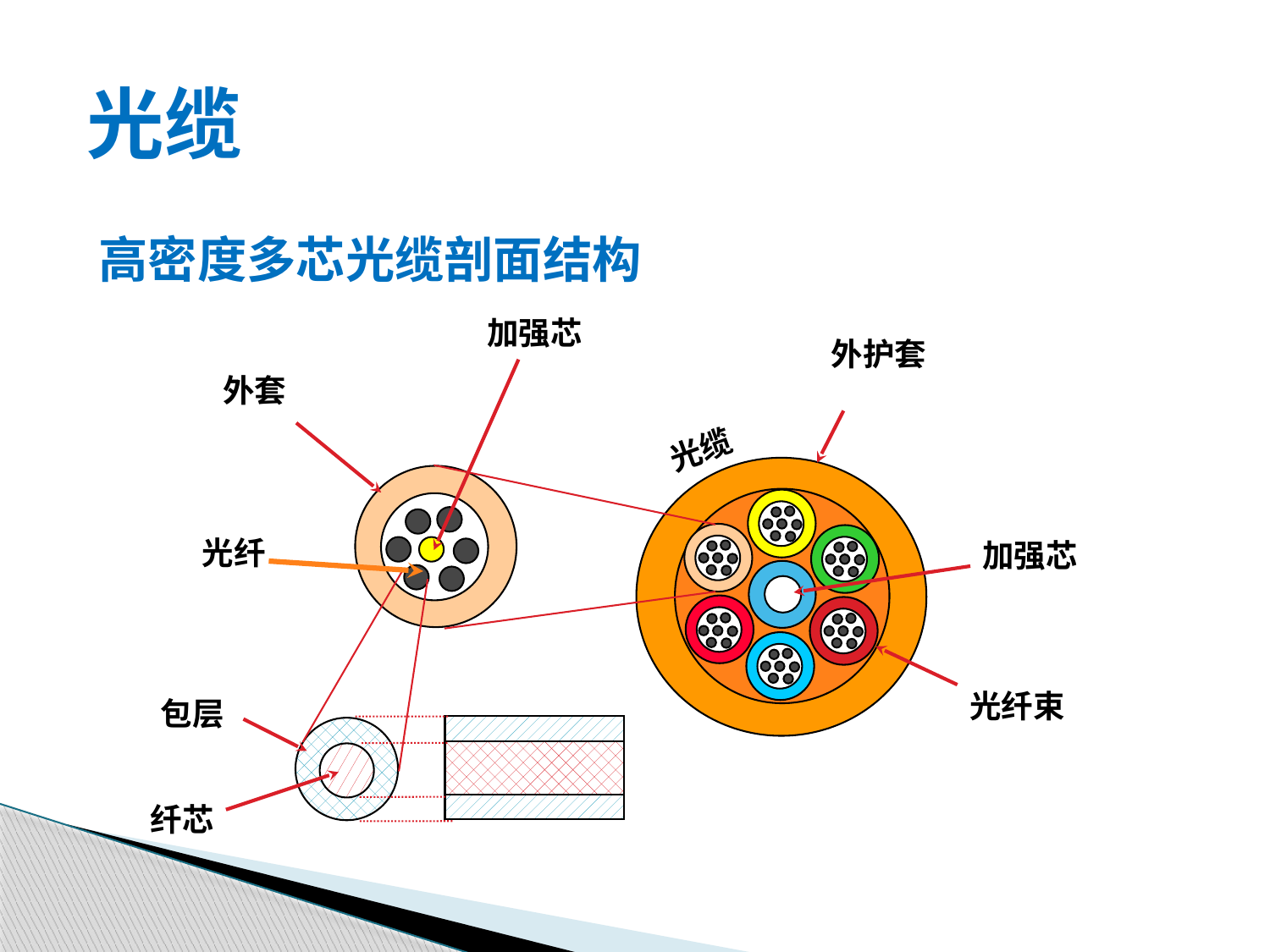

光缆
高密度多芯光缆剖面结构
加强芯
外护套

外套

光缆

光纤
加强芯

光纤束
包层

纤芯